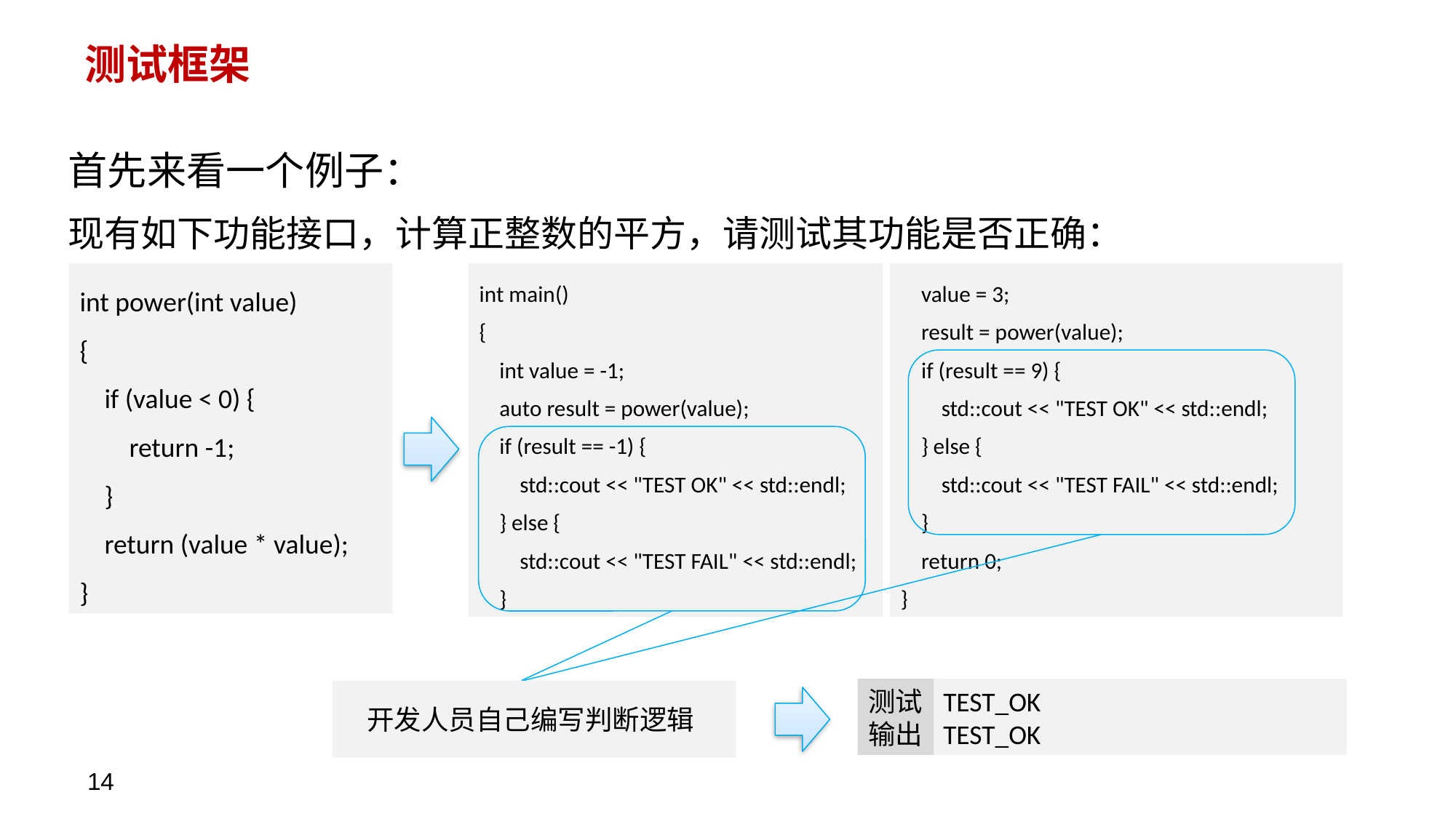

# 测试框架
首先来看一个例子：
现有如下功能接口，计算正整数的平方，请测试其功能是否正确：
int power(int value)
{
    if (value < 0) {
        return -1;
    }
    return (value * value);
}
int main()
{
    int value = -1;
    auto result = power(value);
    if (result == -1) {
        std::cout << "TEST OK" << std::endl;
    } else {
        std::cout << "TEST FAIL" << std::endl;
    }
    value = 3;
    result = power(value);
    if (result == 9) {
        std::cout << "TEST OK" << std::endl;
    } else {
        std::cout << "TEST FAIL" << std::endl;
    }
    return 0;
}

开发人员自己编写判断逻辑

测试
输出
TEST_OK
TEST_OK

14